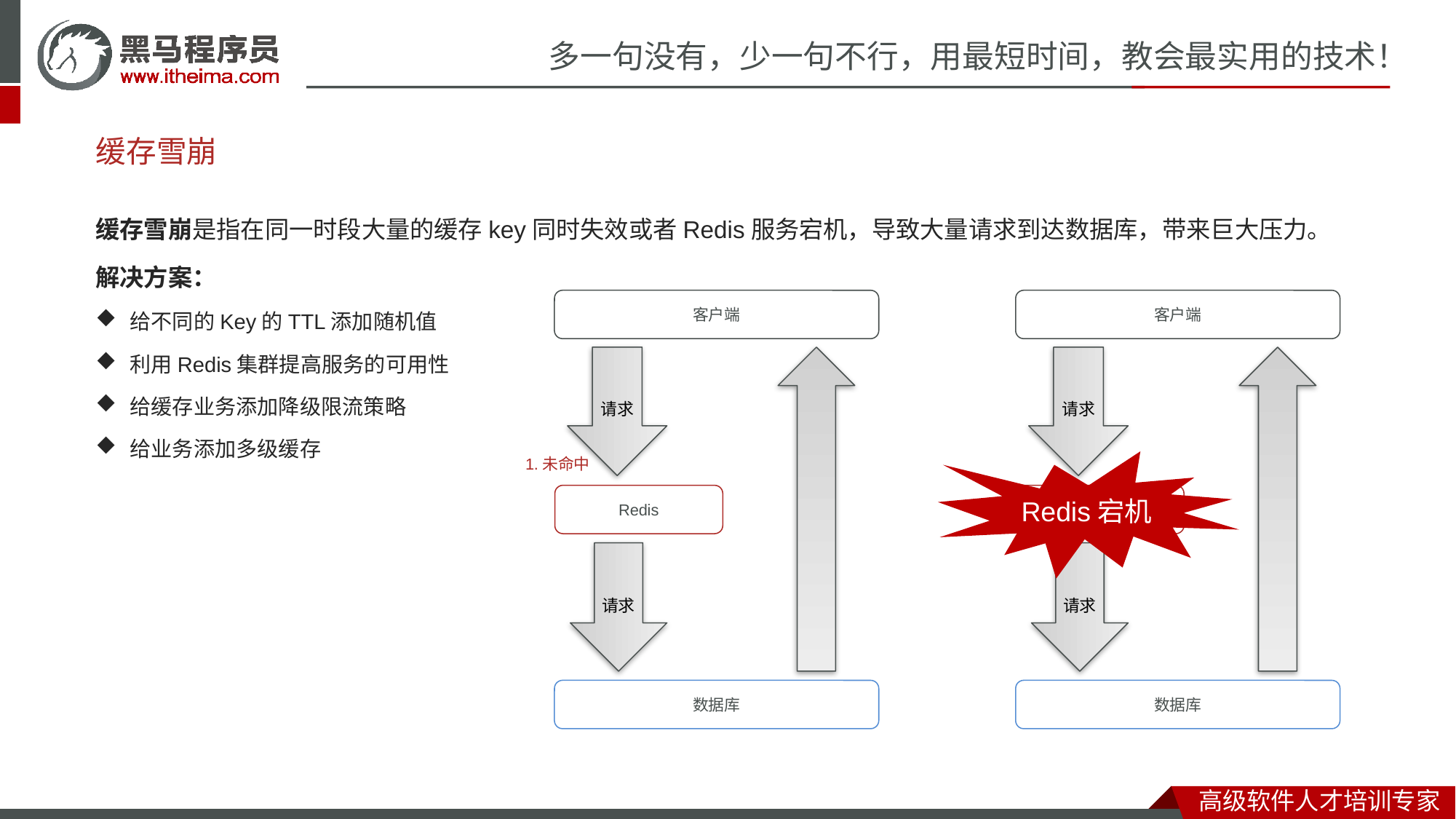

缓存雪崩
缓存雪崩是指在同一时段大量的缓存key同时失效或者Redis服务宕机，导致大量请求到达数据库，带来巨大压力。
解决方案：
给不同的Key的TTL添加随机值
利用Redis集群提高服务的可用性
给缓存业务添加降级限流策略
给业务添加多级缓存

客户端
客户端

请求

请求
1.未命中
Redis宕机
Redis
Redis

请求

请求
数据库
数据库